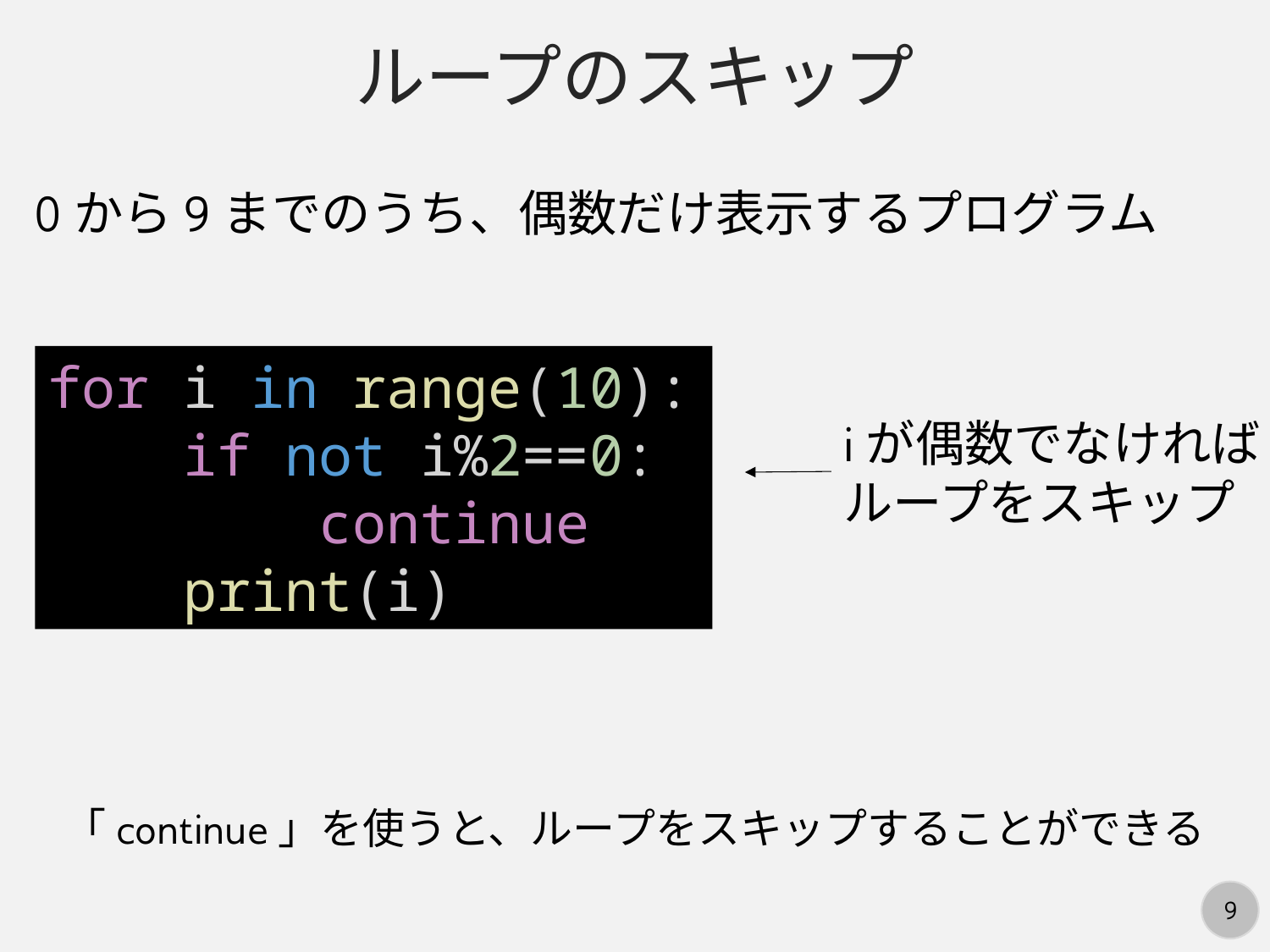

ループのスキップ
0から9までのうち、偶数だけ表示するプログラム
for i in range(10):
    if not i%2==0:
        continue
    print(i)
iが偶数でなければ
ループをスキップ
「continue」を使うと、ループをスキップすることができる